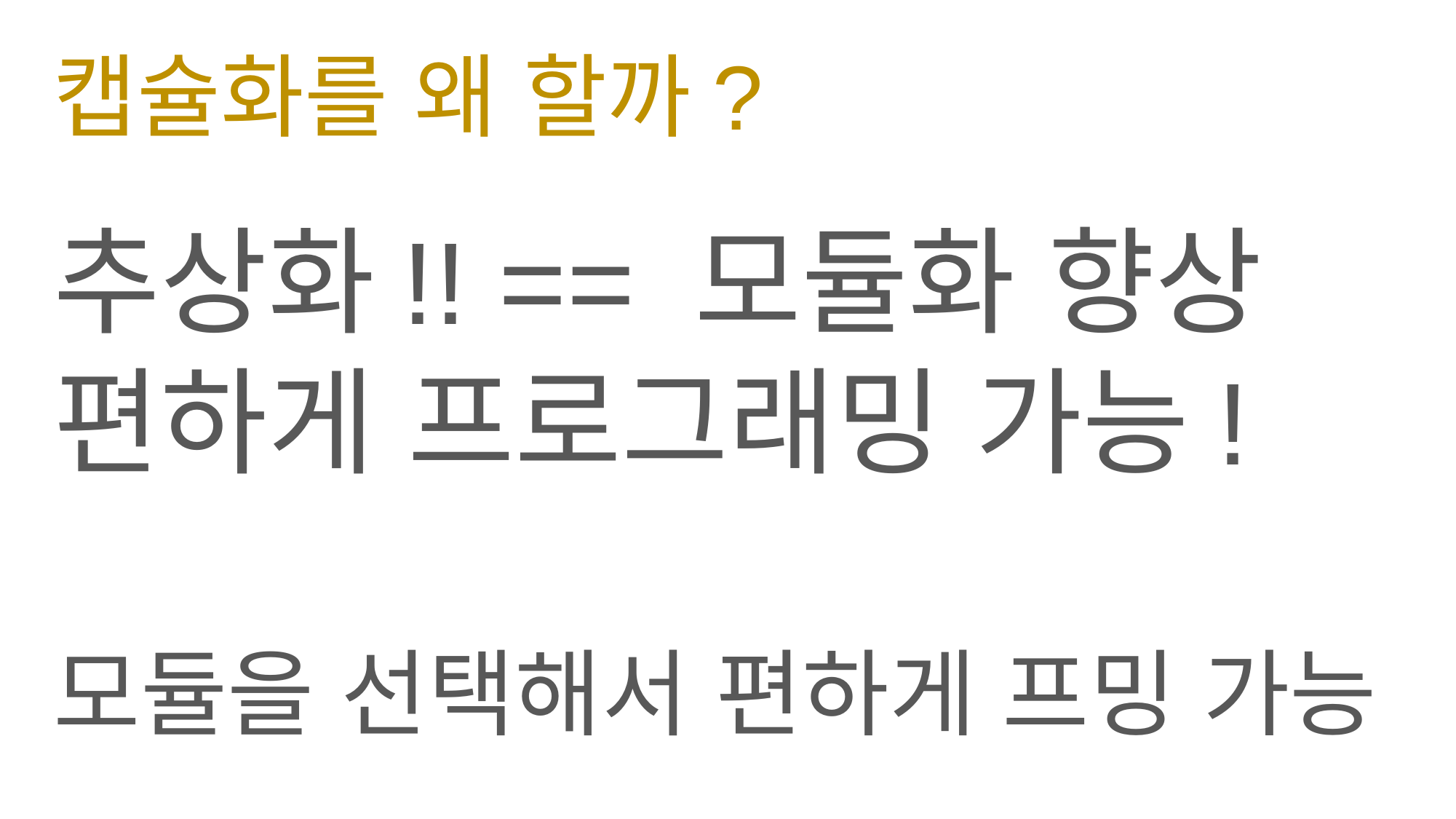

# 캡슐화를 왜 할까?
추상화!! == 모듈화 향상
편하게 프로그래밍 가능!
모듈을 선택해서 편하게 프밍 가능